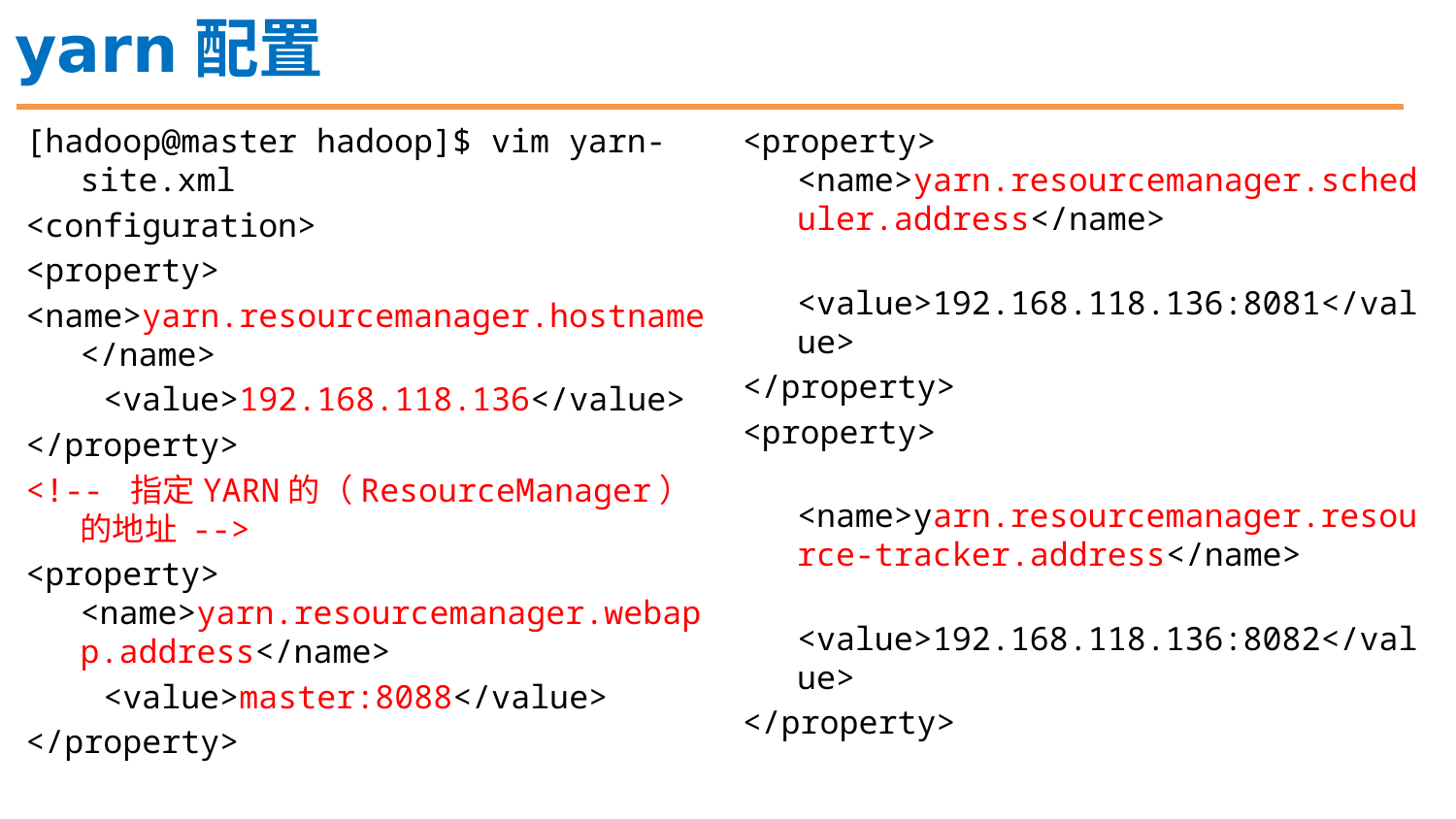

yarn配置
[hadoop@master hadoop]$ vim yarn-site.xml
<configuration>
<property>
<name>yarn.resourcemanager.hostname</name>
    <value>192.168.118.136</value>
</property>
<!-- 指定YARN的（ResourceManager）的地址 -->
<property> <name>yarn.resourcemanager.webapp.address</name>
    <value>master:8088</value>
</property>
<property> <name>yarn.resourcemanager.scheduler.address</name>
    <value>192.168.118.136:8081</value>
</property>
<property>
    <name>yarn.resourcemanager.resource-tracker.address</name>
    <value>192.168.118.136:8082</value>
</property>